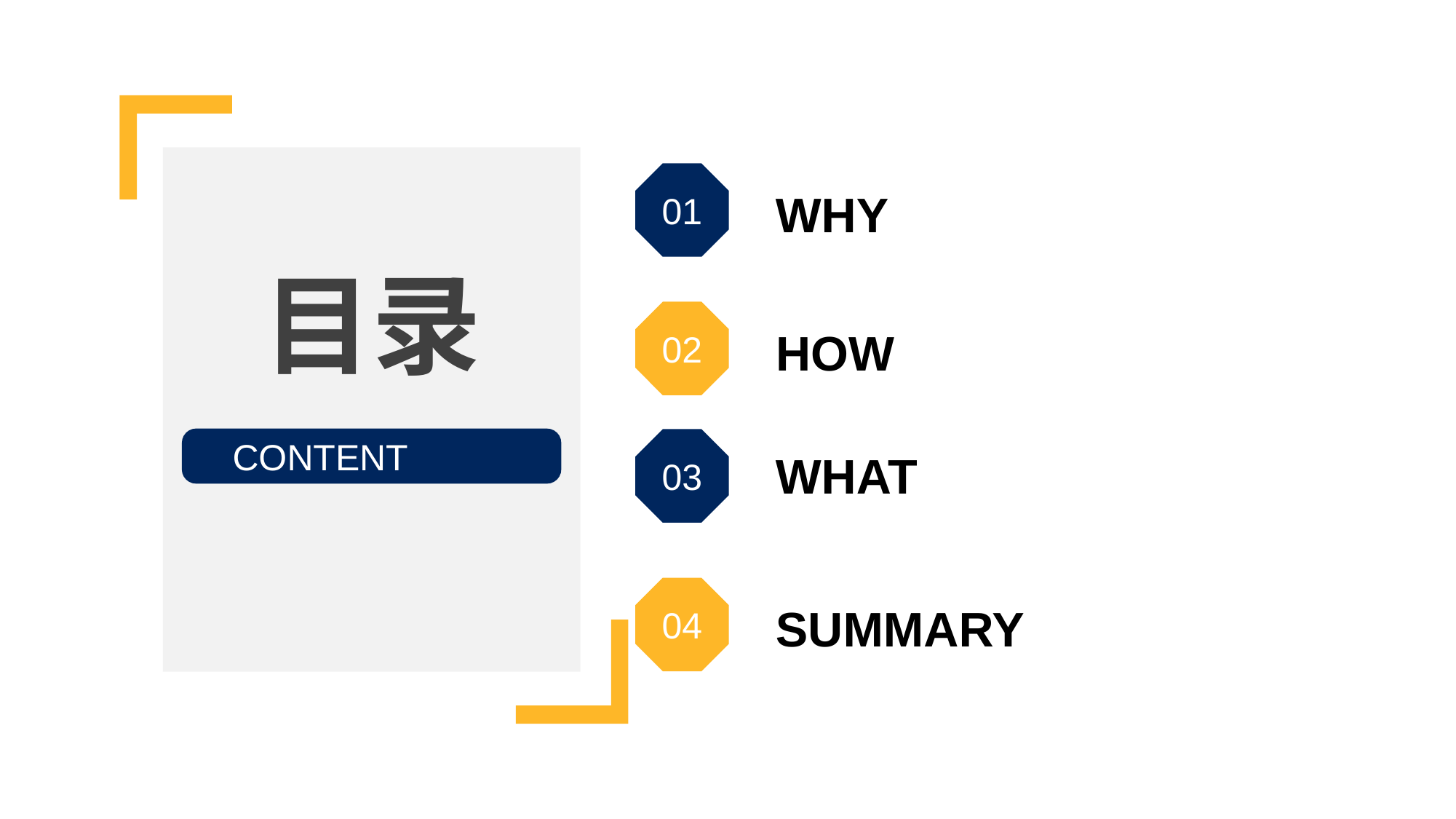

01
WHY
目录
02
HOW
CONTENT

03
WHAT
04
SUMMARY